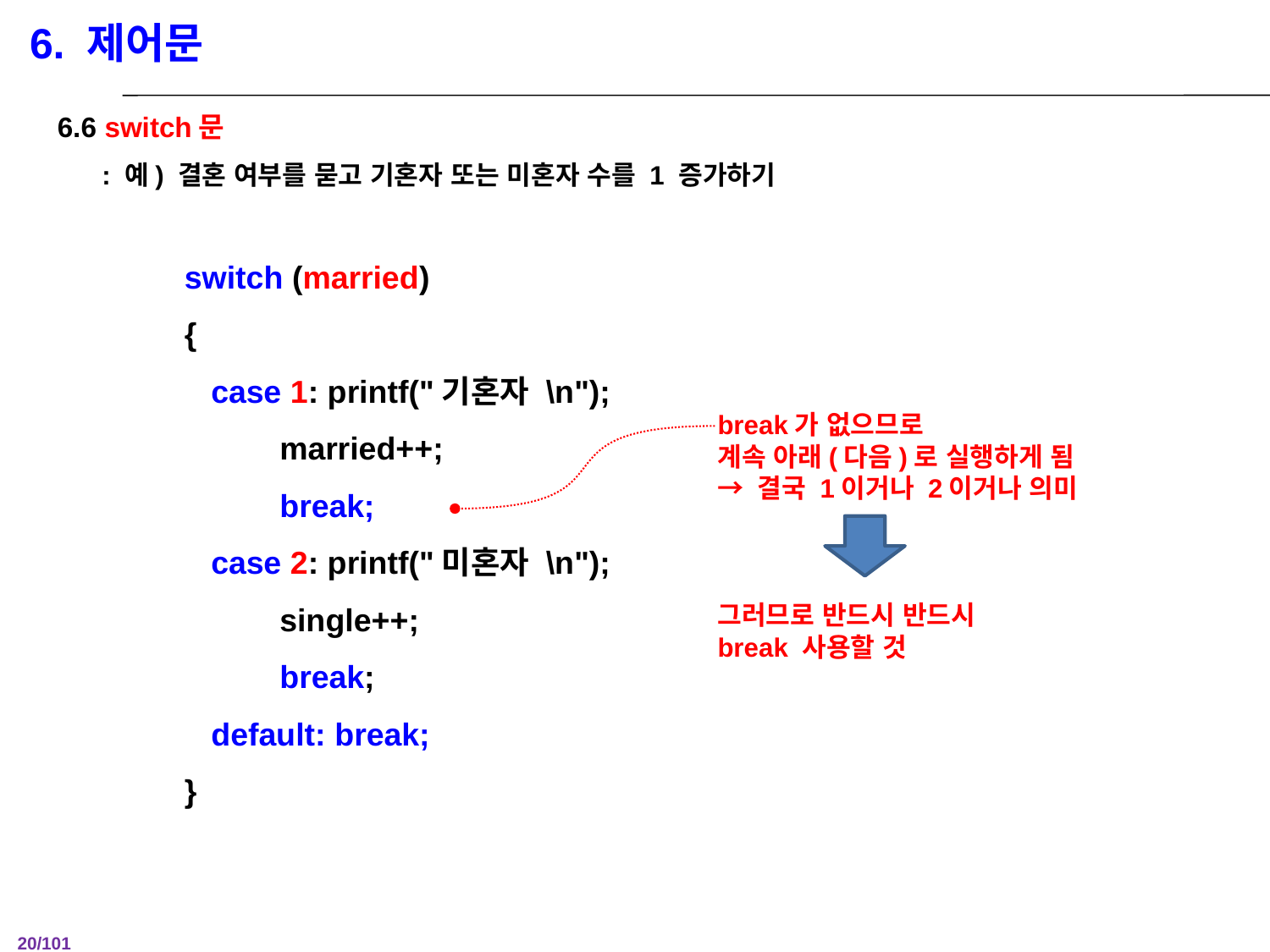

6. 제어문
6.6 switch문
      : 예) 결혼 여부를 묻고 기혼자 또는 미혼자 수를 1 증가하기

	switch (married)
	{
	   case 1: printf("기혼자 \n");
                         married++;
                         break;
	   case 2: printf("미혼자 \n");
                         single++;
                         break;
	   default: break;
	}
break가 없으므로
계속 아래(다음)로 실행하게 됨
→ 결국 1이거나 2이거나 의미

그러므로 반드시 반드시
break 사용할 것